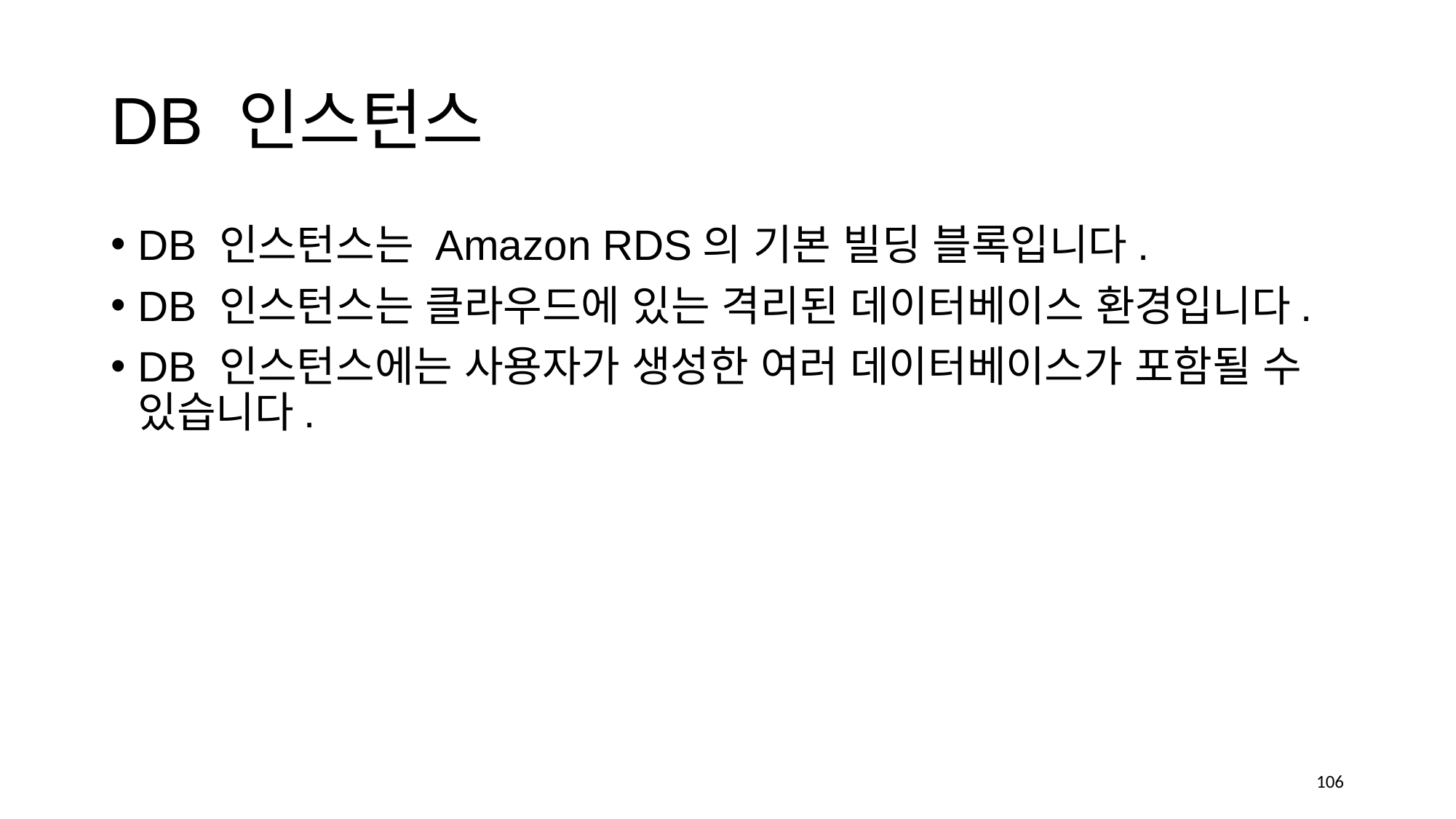

# DB 인스턴스
DB 인스턴스는 Amazon RDS의 기본 빌딩 블록입니다.
DB 인스턴스는 클라우드에 있는 격리된 데이터베이스 환경입니다.
DB 인스턴스에는 사용자가 생성한 여러 데이터베이스가 포함될 수 있습니다.
106